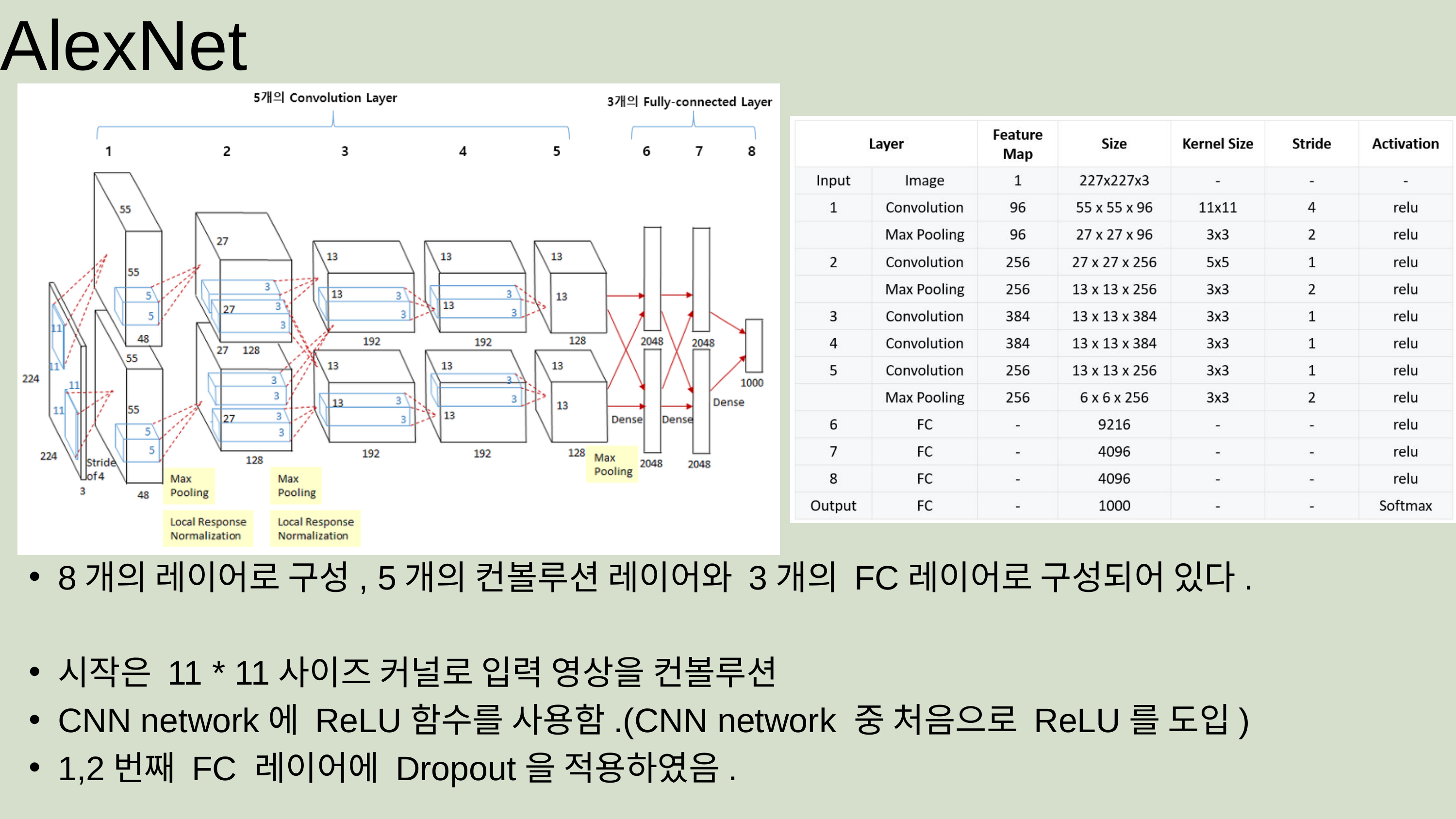

AlexNet

8개의 레이어로 구성, 5개의 컨볼루션 레이어와 3개의 FC레이어로 구성되어 있다.

시작은 11 * 11사이즈 커널로 입력 영상을 컨볼루션
CNN network에 ReLU함수를 사용함.(CNN network 중 처음으로 ReLU를 도입)
1,2번째 FC 레이어에 Dropout을 적용하였음.